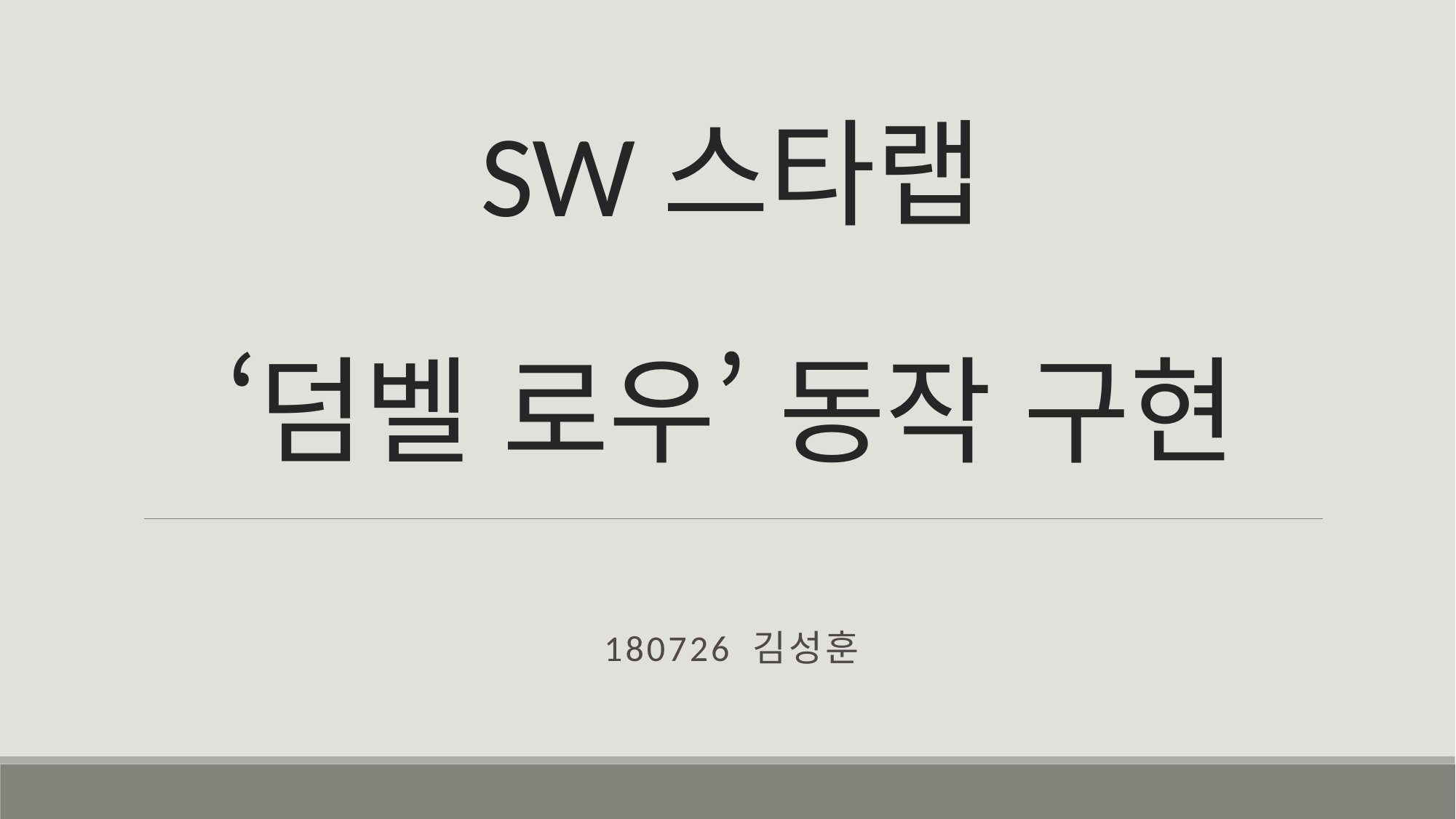

# SW스타랩 ‘덤벨 로우’ 동작 구현
180726 김성훈